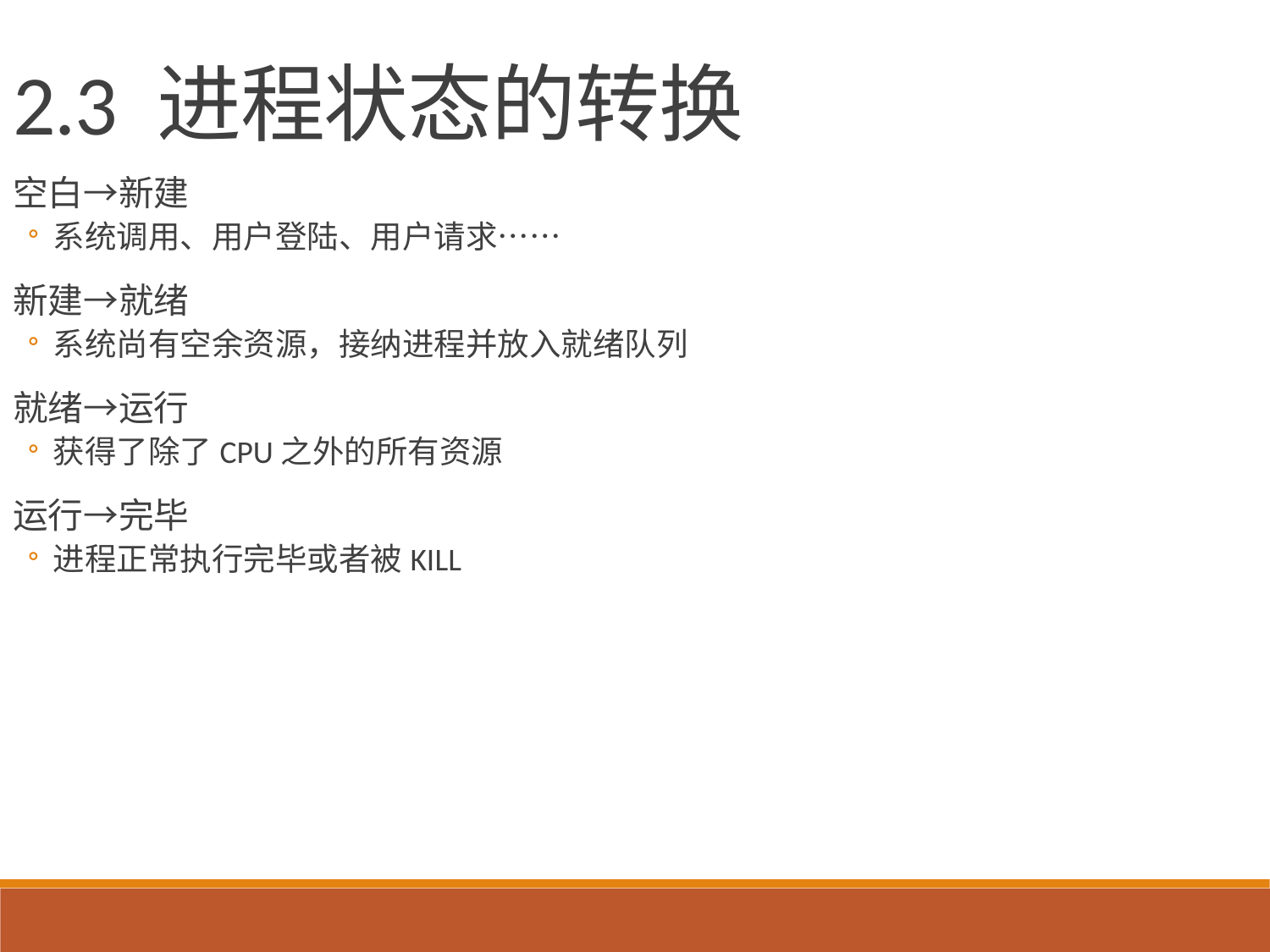

2.3 进程状态的转换
空白→新建
系统调用、用户登陆、用户请求……
新建→就绪
系统尚有空余资源，接纳进程并放入就绪队列
就绪→运行
获得了除了CPU之外的所有资源
运行→完毕
进程正常执行完毕或者被KILL